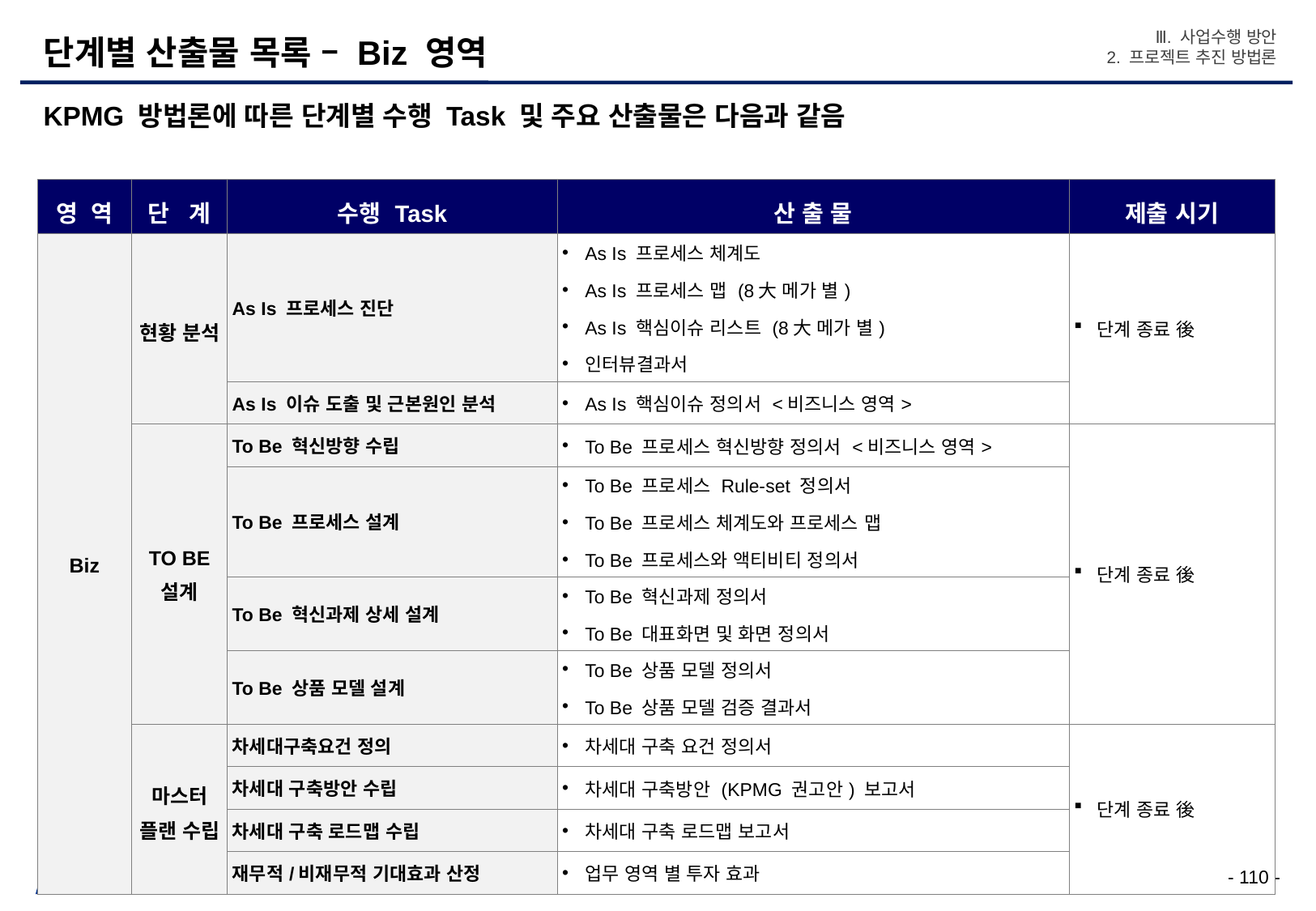

Ⅲ. 사업수행 방안
2. 프로젝트 추진 방법론
# 단계별 산출물 목록 – Biz 영역
KPMG 방법론에 따른 단계별 수행 Task 및 주요 산출물은 다음과 같음
| 영 역 | 단 계 | 수행 Task | 산 출 물 | 제출 시기 |
| --- | --- | --- | --- | --- |
| Biz | 현황 분석 | As Is 프로세스 진단 | As Is 프로세스 체계도 As Is 프로세스 맵 (8大 메가 별) As Is 핵심이슈 리스트 (8大 메가 별) 인터뷰결과서 | 단계 종료 後 |
|  |  | As Is 이슈 도출 및 근본원인 분석 | As Is 핵심이슈 정의서 <비즈니스 영역> |  |
|  | TO BE 설계 | To Be 혁신방향 수립 | To Be 프로세스 혁신방향 정의서 <비즈니스 영역> | 단계 종료 後 |
|  |  | To Be 프로세스 설계 | To Be 프로세스 Rule-set 정의서 To Be 프로세스 체계도와 프로세스 맵 To Be 프로세스와 액티비티 정의서 |  |
|  |  | To Be 혁신과제 상세 설계 | To Be 혁신과제 정의서 To Be 대표화면 및 화면 정의서 |  |
|  |  | To Be 상품 모델 설계 | To Be 상품 모델 정의서 To Be 상품 모델 검증 결과서 |  |
|  | 마스터 플랜 수립 | 차세대구축요건 정의 | 차세대 구축 요건 정의서 | 단계 종료 後 |
|  |  | 차세대 구축방안 수립 | 차세대 구축방안 (KPMG 권고안) 보고서 |  |
|  |  | 차세대 구축 로드맵 수립 | 차세대 구축 로드맵 보고서 |  |
|  |  | 재무적/비재무적 기대효과 산정 | 업무 영역 별 투자 효과 |  |